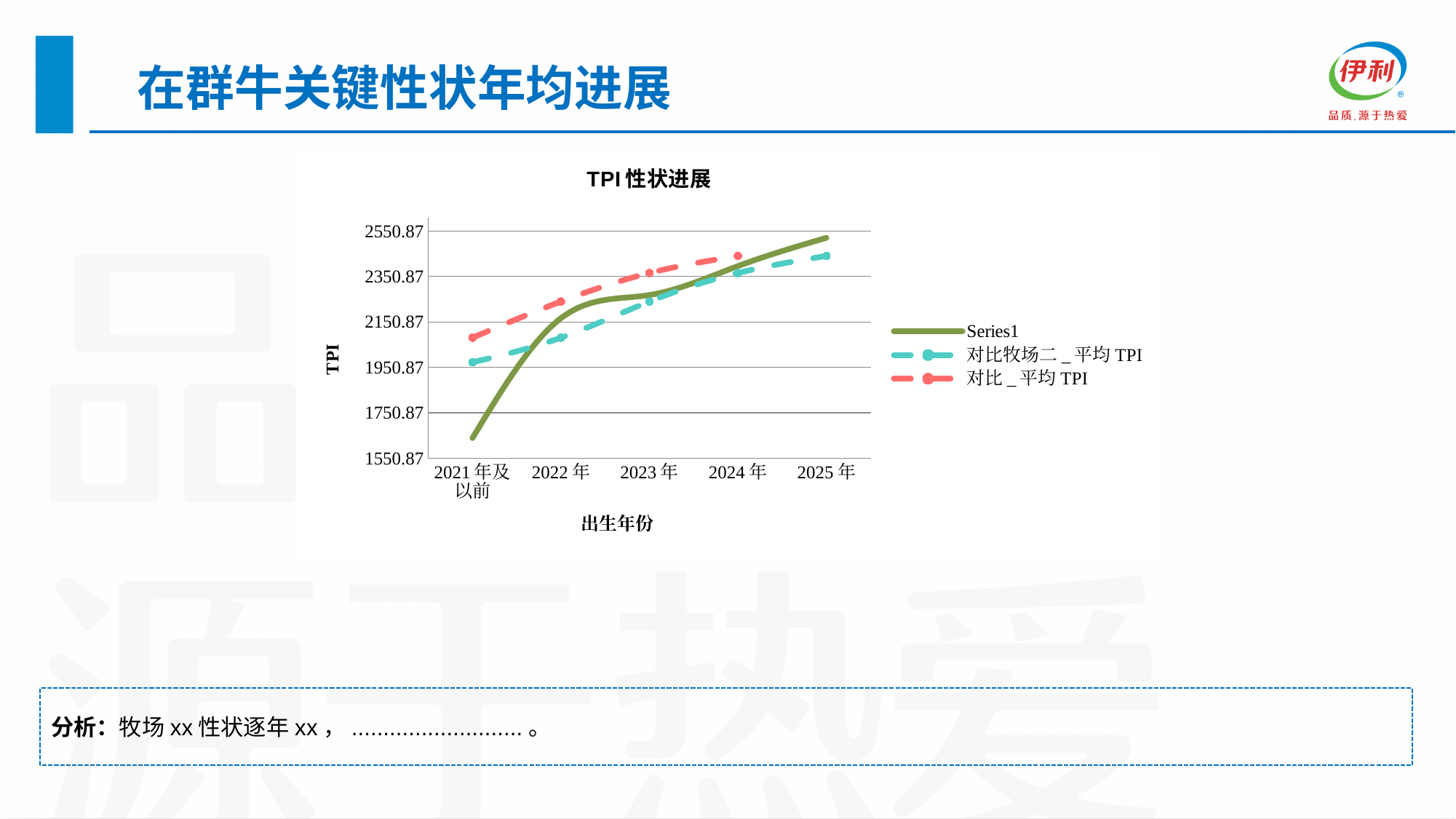

在群牛关键性状年均进展

### Chart: TPI性状进展

| Category |  | 对比牧场二_平均TPI | 对比_平均TPI |
|---|---|---|---|
| 2021年及以前 | 1639.1 | 1972.86 | 2081.53 |
| 2022年 | 2167.63 | 2081.53 | 2240.91 |
| 2023年 | 2269.51 | 2240.91 | 2366.5 |
| 2024年 | 2396.85 | 2366.5 | 2441.64 |
| 2025年 | 2521.4 | 2441.64 | None |
分析：牧场xx性状逐年xx，...........................。